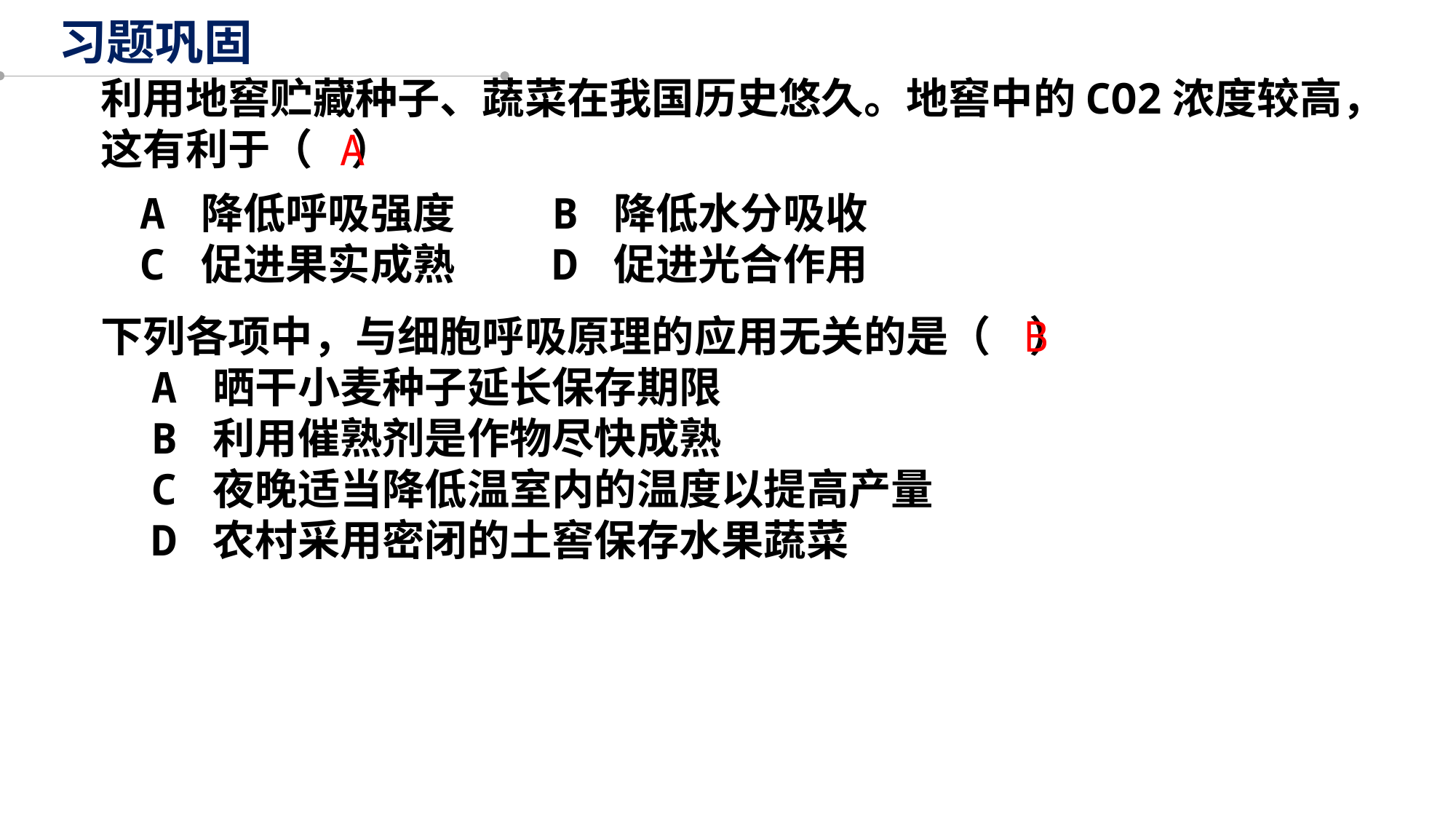

习题巩固
利用地窖贮藏种子、蔬菜在我国历史悠久。地窖中的CO2浓度较高，这有利于（    ）
A
A 降低呼吸强度         B 降低水分吸收
C 促进果实成熟         D 促进光合作用
下列各项中，与细胞呼吸原理的应用无关的是（    ）
  A 晒干小麦种子延长保存期限
  B 利用催熟剂是作物尽快成熟
  C 夜晚适当降低温室内的温度以提高产量
  D 农村采用密闭的土窖保存水果蔬菜
B